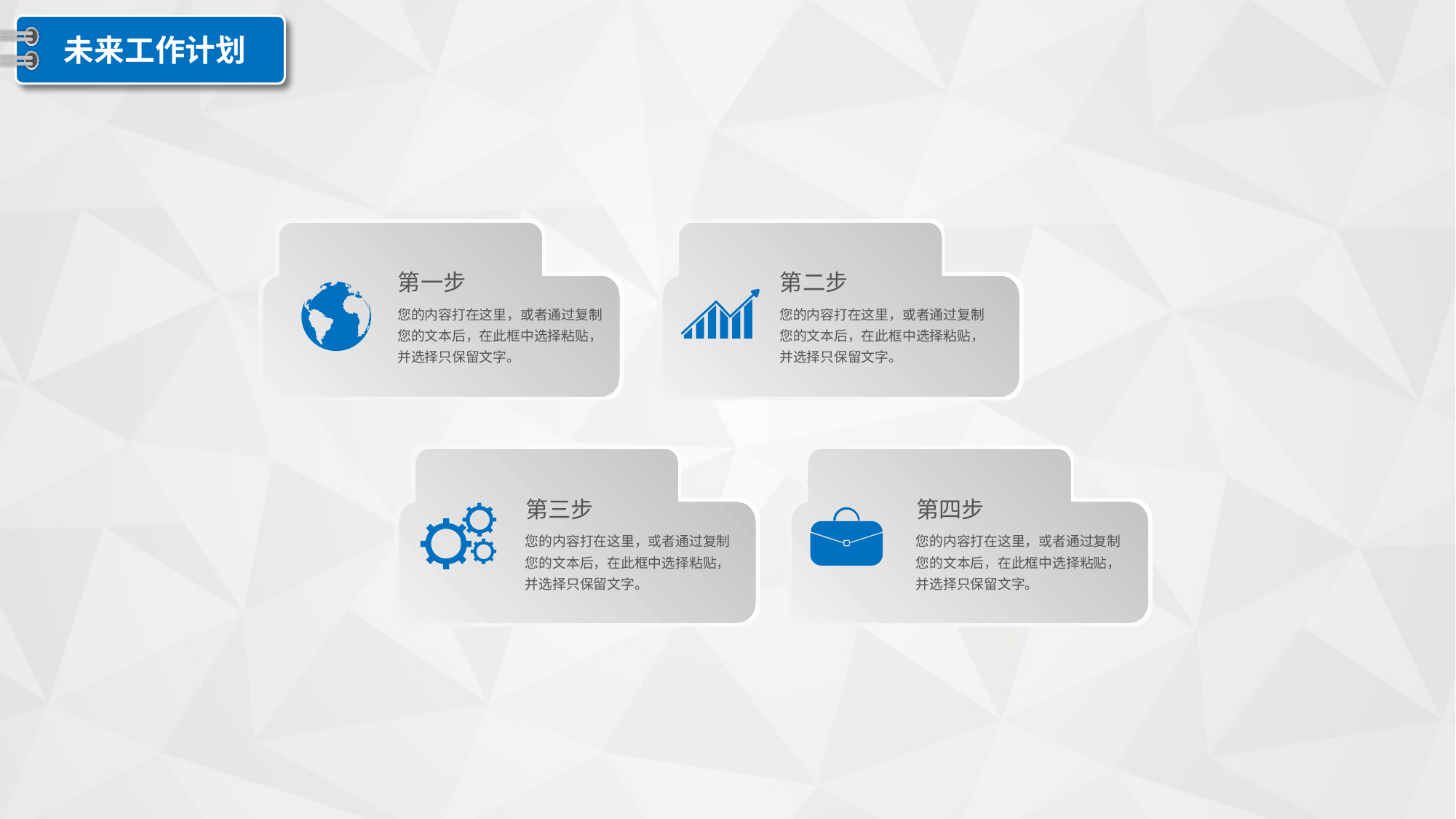

未来工作计划

第一步
第二步

您的内容打在这里，或者通过复制您的文本后，在此框中选择粘贴，并选择只保留文字。
您的内容打在这里，或者通过复制您的文本后，在此框中选择粘贴，并选择只保留文字。

第三步
第四步

您的内容打在这里，或者通过复制您的文本后，在此框中选择粘贴，并选择只保留文字。
您的内容打在这里，或者通过复制您的文本后，在此框中选择粘贴，并选择只保留文字。